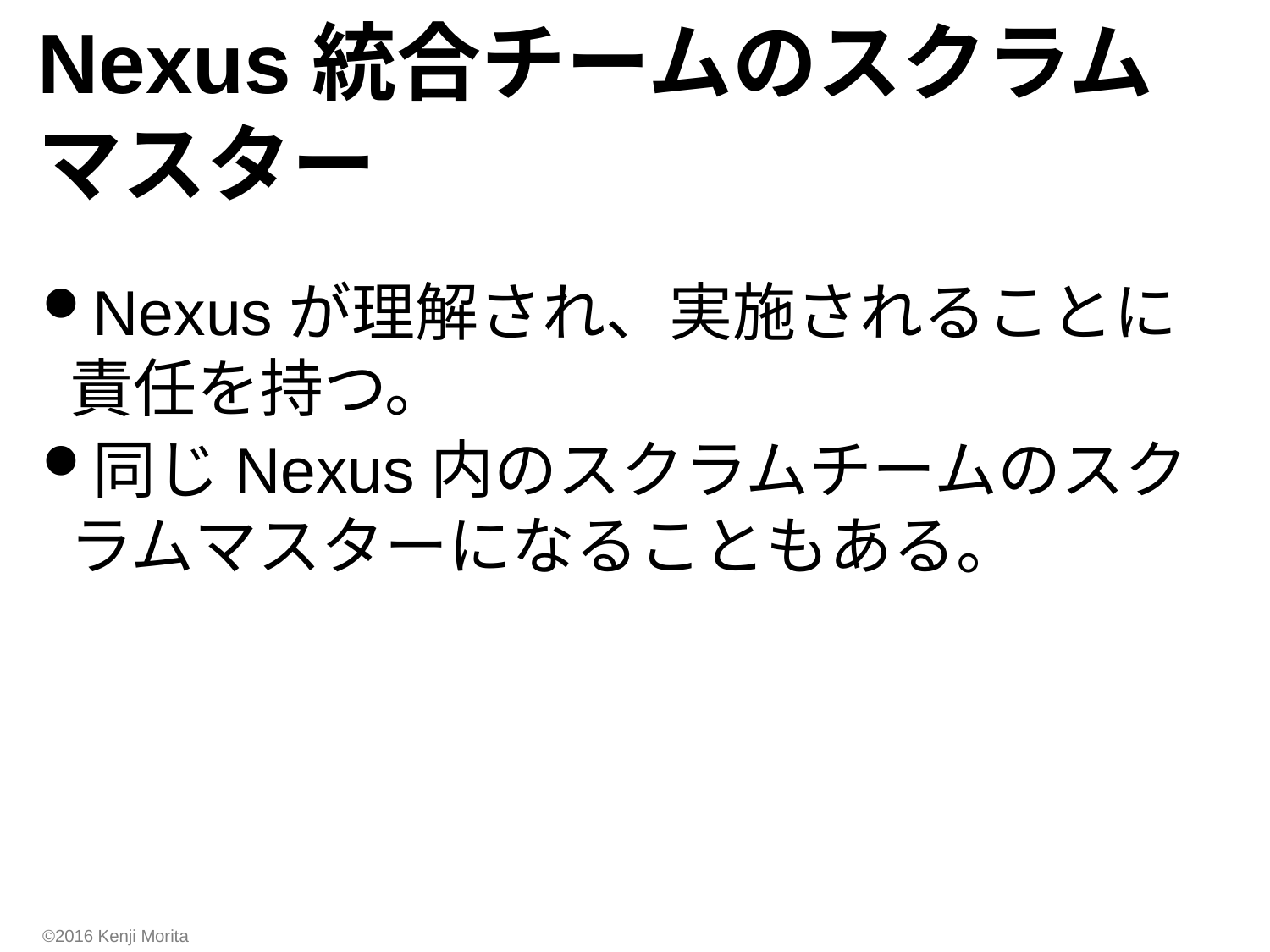

# Nexus統合チームのスクラムマスター
Nexusが理解され、実施されることに責任を持つ。
同じNexus内のスクラムチームのスクラムマスターになることもある。